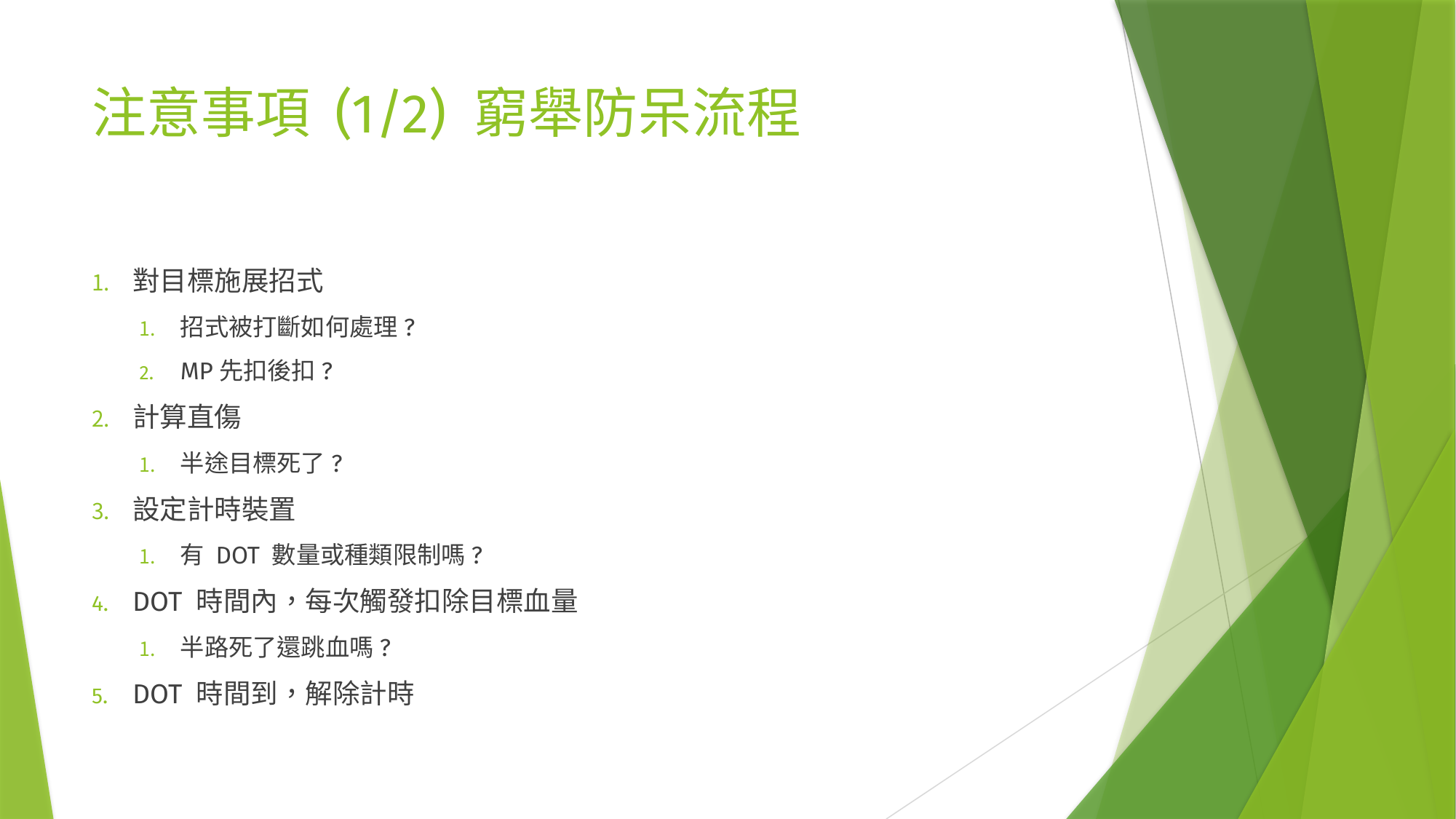

# 注意事項 (1/2) 窮舉防呆流程
對目標施展招式
招式被打斷如何處理?
MP先扣後扣?
計算直傷
半途目標死了?
設定計時裝置
有 DOT 數量或種類限制嗎?
DOT 時間內，每次觸發扣除目標血量
半路死了還跳血嗎?
DOT 時間到，解除計時